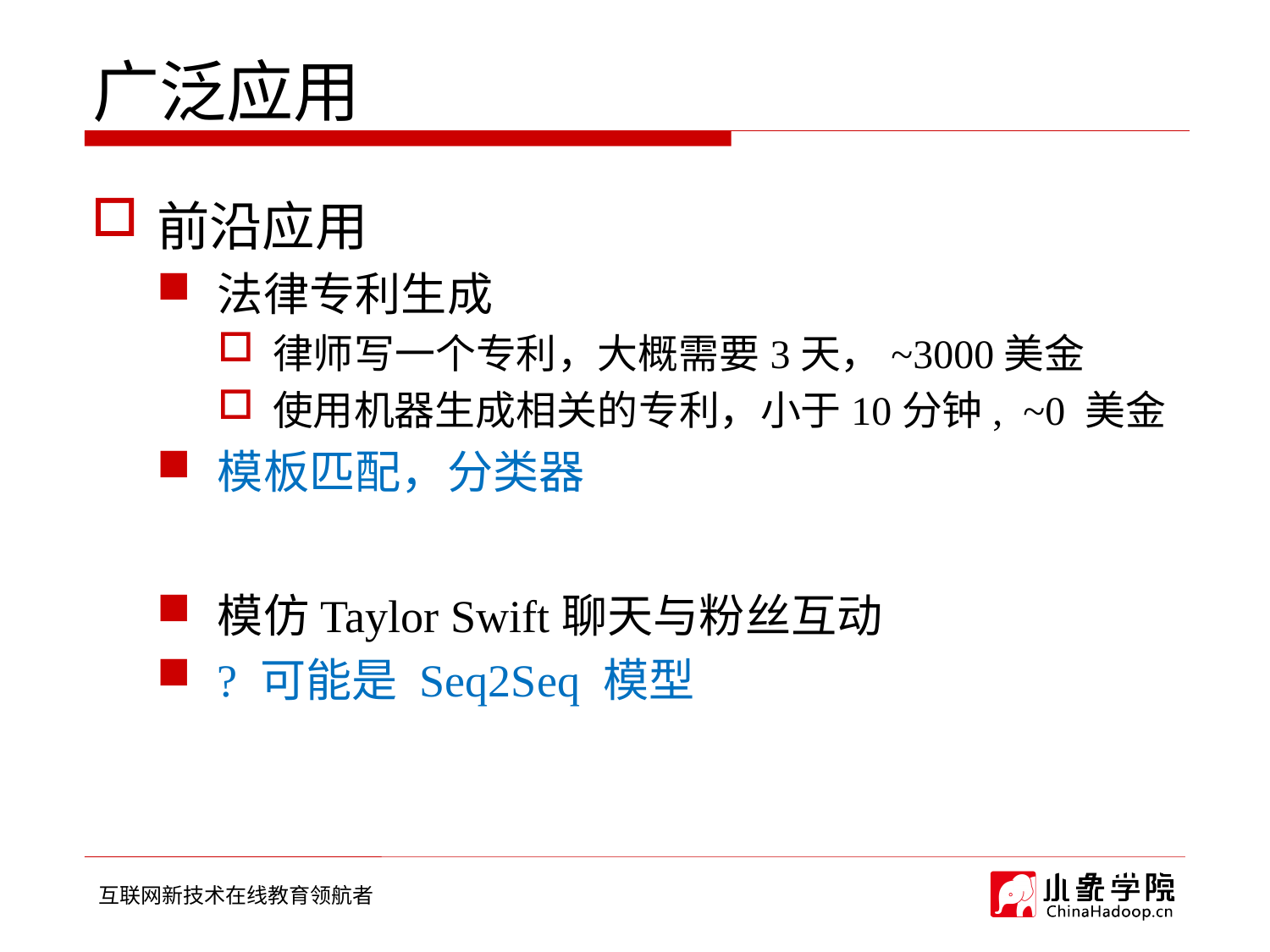

# 广泛应用
前沿应用
法律专利生成
律师写一个专利，大概需要3天，~3000美金
使用机器生成相关的专利，小于10分钟,  ~0 美金
模板匹配，分类器

模仿Taylor Swift聊天与粉丝互动
? 可能是 Seq2Seq 模型